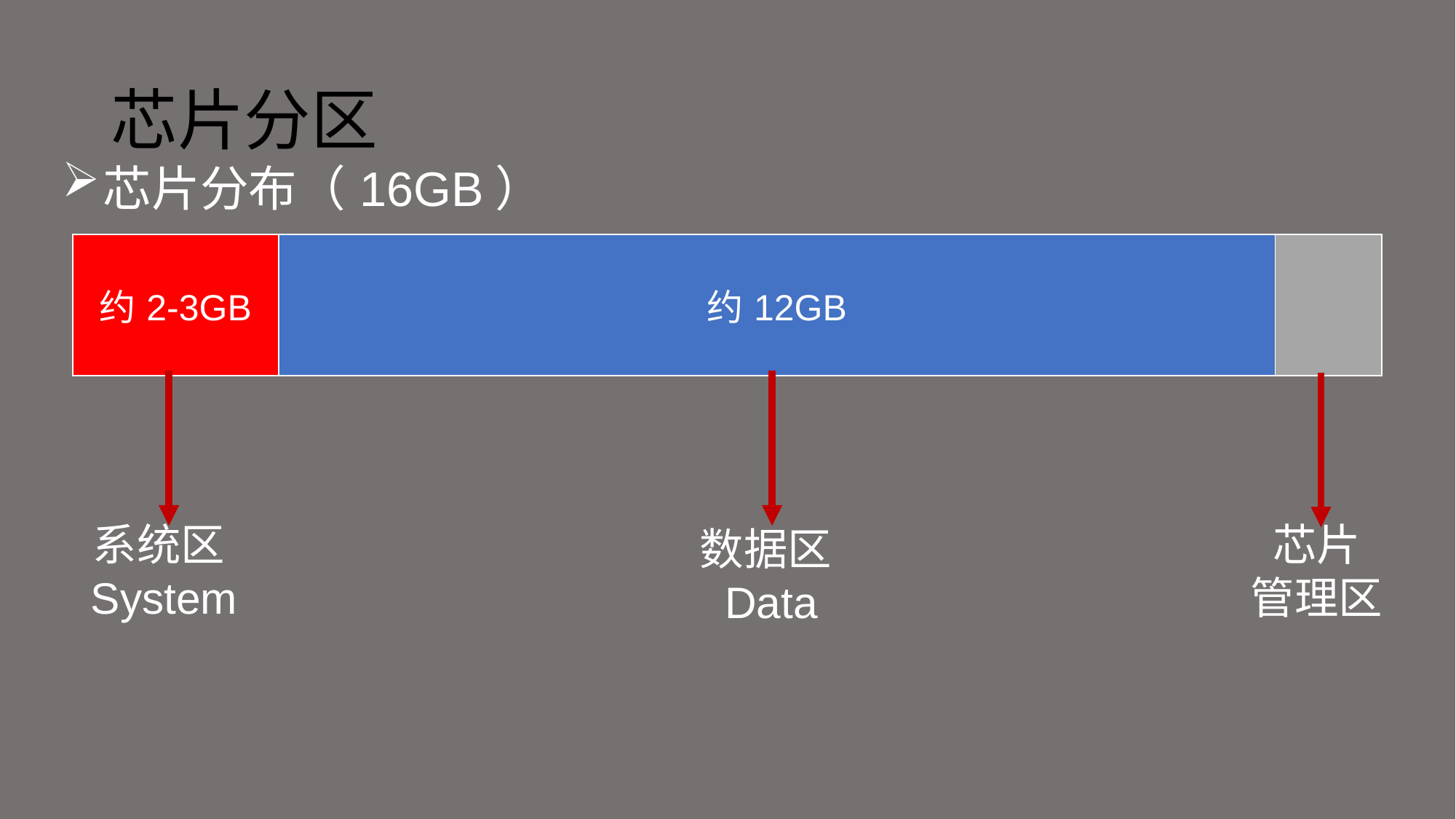

# 芯片分区
芯片分布（16GB）

| 约2-3GB | 约12GB |  |
| --- | --- | --- |
系统区System
芯片
管理区
数据区Data